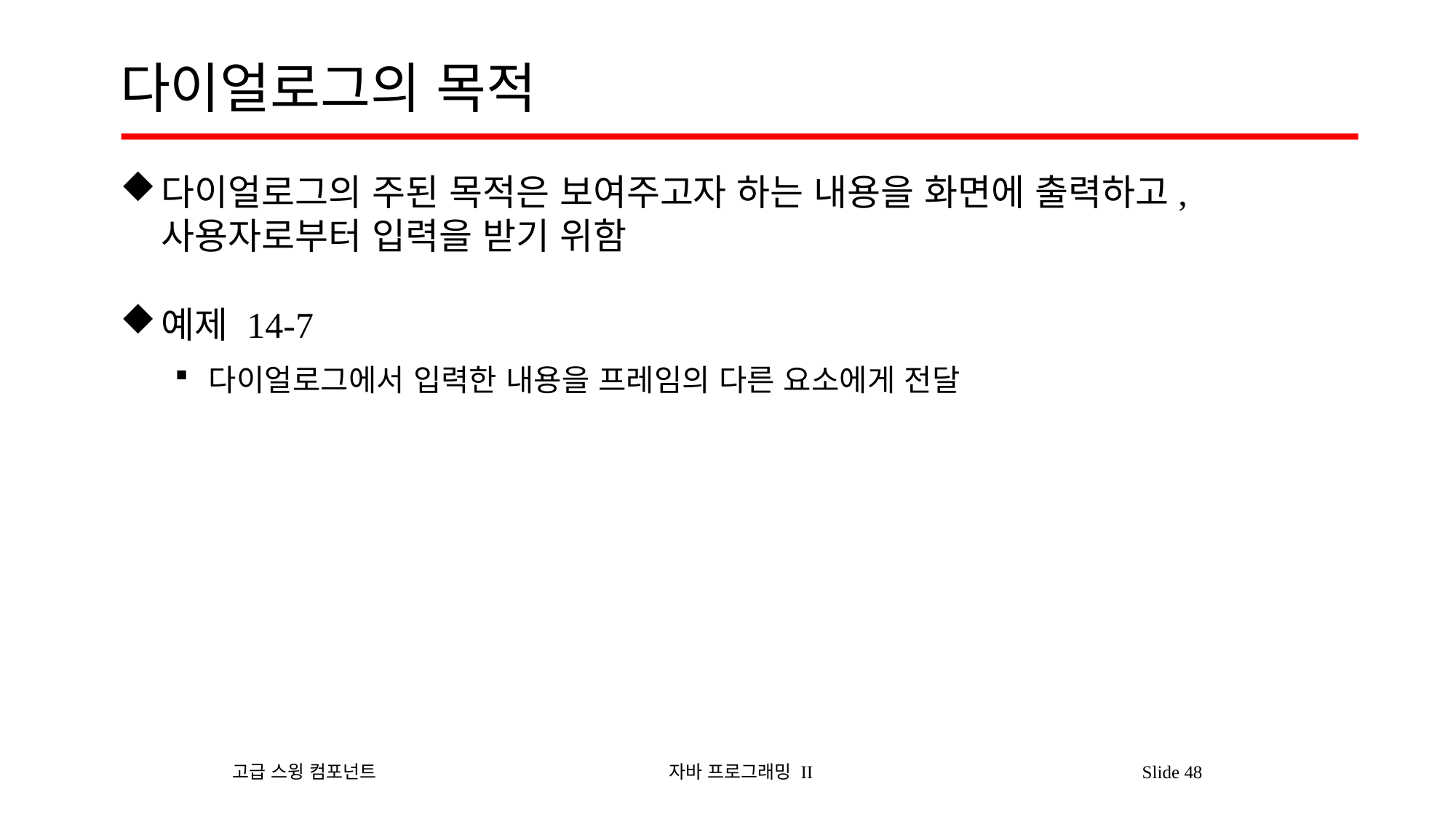

# 다이얼로그의 목적
다이얼로그의 주된 목적은 보여주고자 하는 내용을 화면에 출력하고, 사용자로부터 입력을 받기 위함
예제 14-7
다이얼로그에서 입력한 내용을 프레임의 다른 요소에게 전달